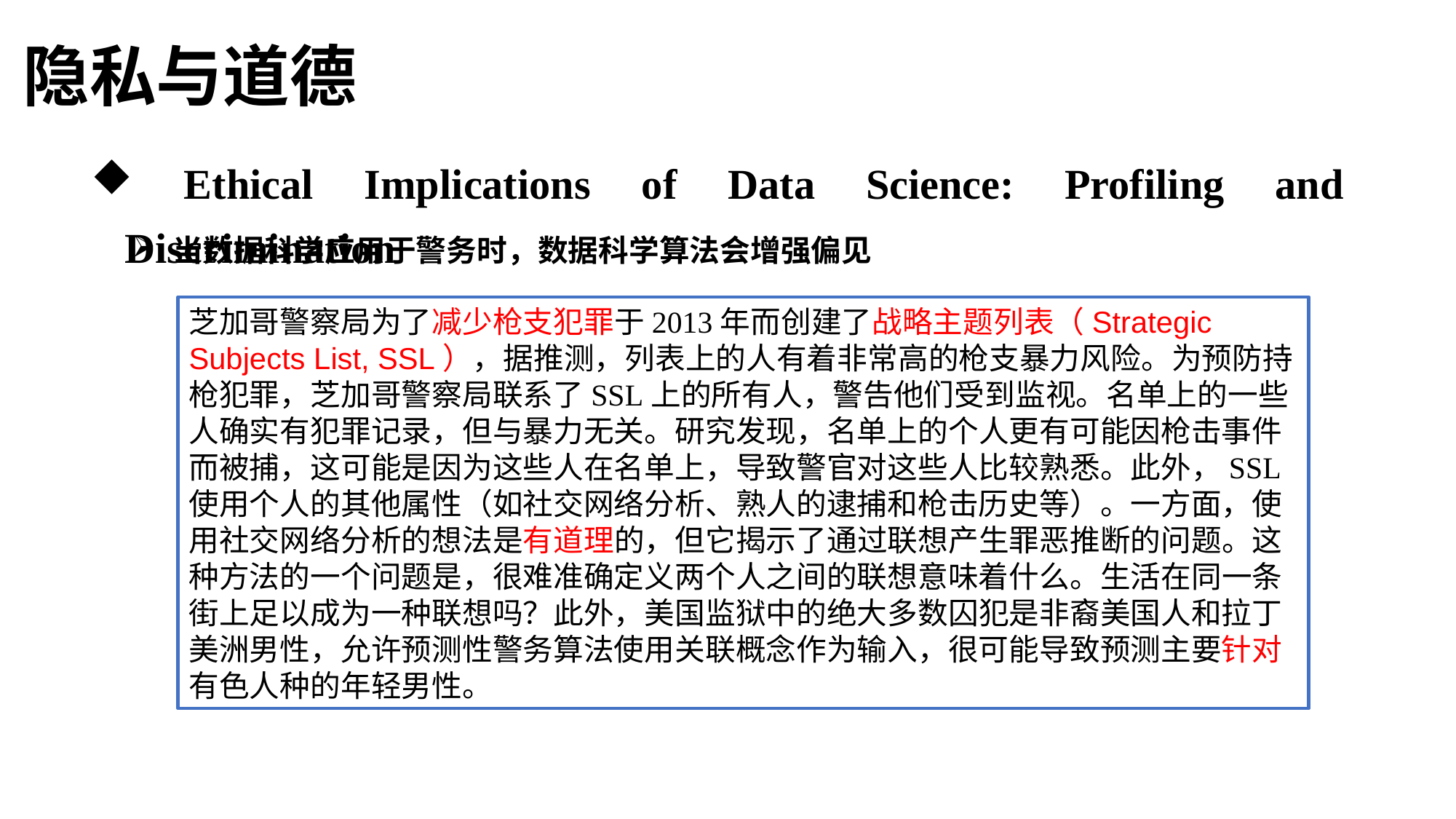

隐私与道德

 Ethical Implications of Data Science: Profiling and Discrimination
当数据科学应用于警务时，数据科学算法会增强偏见
芝加哥警察局为了减少枪支犯罪于2013年而创建了战略主题列表（Strategic Subjects List, SSL），据推测，列表上的人有着非常高的枪支暴力风险。为预防持枪犯罪，芝加哥警察局联系了SSL上的所有人，警告他们受到监视。名单上的一些人确实有犯罪记录，但与暴力无关。研究发现，名单上的个人更有可能因枪击事件而被捕，这可能是因为这些人在名单上，导致警官对这些人比较熟悉。此外，SSL使用个人的其他属性（如社交网络分析、熟人的逮捕和枪击历史等）。一方面，使用社交网络分析的想法是有道理的，但它揭示了通过联想产生罪恶推断的问题。这种方法的一个问题是，很难准确定义两个人之间的联想意味着什么。生活在同一条街上足以成为一种联想吗？此外，美国监狱中的绝大多数囚犯是非裔美国人和拉丁美洲男性，允许预测性警务算法使用关联概念作为输入，很可能导致预测主要针对有色人种的年轻男性。